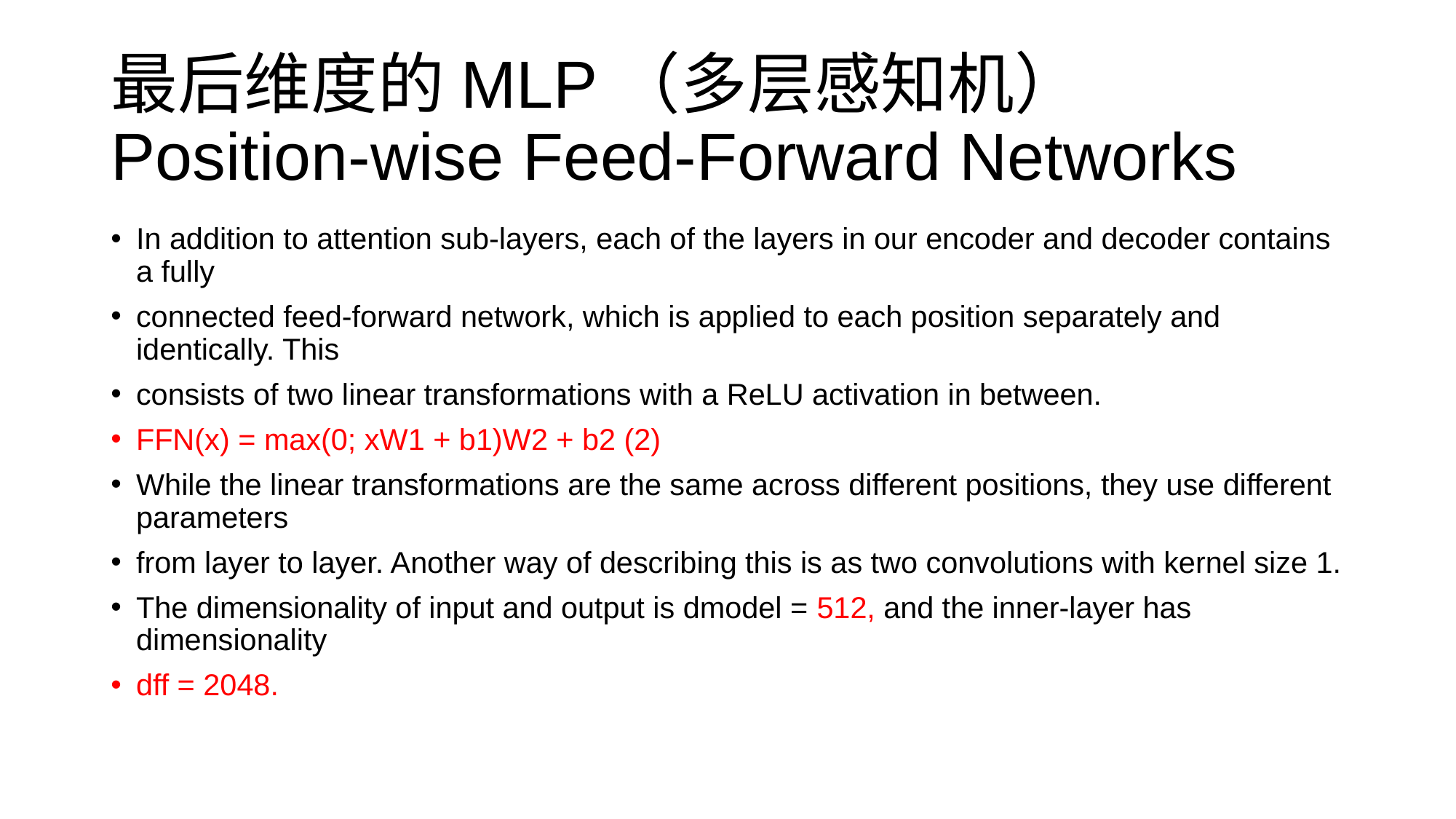

# 最后维度的MLP（多层感知机） Position-wise Feed-Forward Networks
In addition to attention sub-layers, each of the layers in our encoder and decoder contains a fully
connected feed-forward network, which is applied to each position separately and identically. This
consists of two linear transformations with a ReLU activation in between.
FFN(x) = max(0; xW1 + b1)W2 + b2 (2)
While the linear transformations are the same across different positions, they use different parameters
from layer to layer. Another way of describing this is as two convolutions with kernel size 1.
The dimensionality of input and output is dmodel = 512, and the inner-layer has dimensionality
dff = 2048.